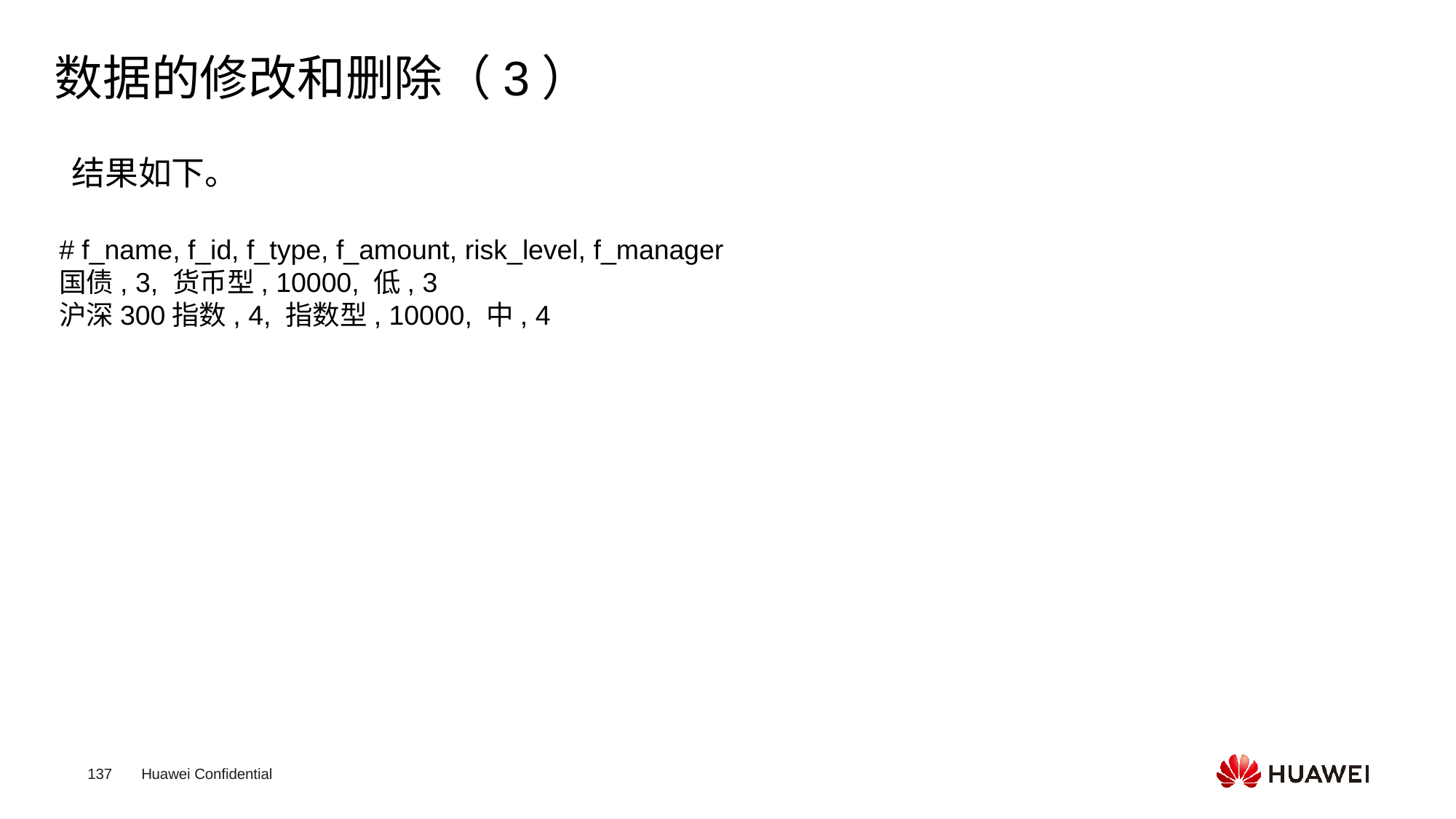

# 数据的修改和删除（3）
 结果如下。

# f_name, f_id, f_type, f_amount, risk_level, f_manager
国债, 3, 货币型, 10000, 低, 3
沪深300指数, 4, 指数型, 10000, 中, 4
Text
Text
Text
Text
Text
Text
Text
Text
Text
Text
Text
Text
Text
Text
Text
Text
Text
Text
Text
Text
Text
Text
Text
Text
Text
Text
Text
Text
Text
Text
Text
Text
Text
Text
Text
Text
Text
Text
Text
Text
Text
Text
Text
Text
Text
Text